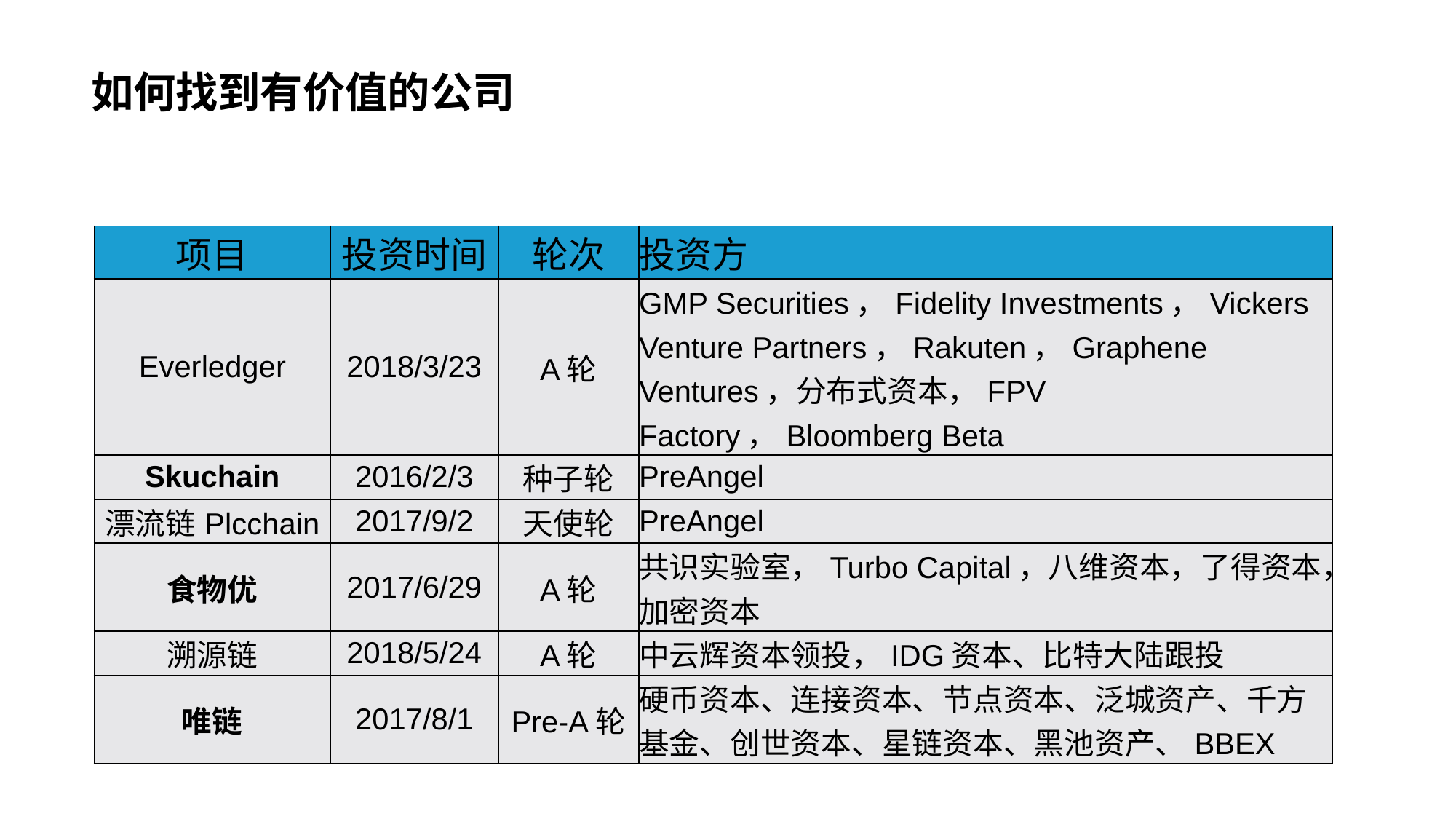

# 如何找到有价值的公司
| 项目 | 投资时间 | 轮次 | 投资方 |
| --- | --- | --- | --- |
| Everledger | 2018/3/23 | A轮 | GMP Securities，Fidelity Investments，Vickers Venture Partners，Rakuten，Graphene Ventures，分布式资本，FPV Factory，Bloomberg Beta |
| Skuchain | 2016/2/3 | 种子轮 | PreAngel |
| 漂流链Plcchain | 2017/9/2 | 天使轮 | PreAngel |
| 食物优 | 2017/6/29 | A轮 | 共识实验室，Turbo Capital，八维资本，了得资本，加密资本 |
| 溯源链 | 2018/5/24 | A轮 | 中云辉资本领投，IDG资本、比特大陆跟投 |
| 唯链 | 2017/8/1 | Pre-A轮 | 硬币资本、连接资本、节点资本、泛城资产、千方基金、创世资本、星链资本、黑池资产、BBEX |